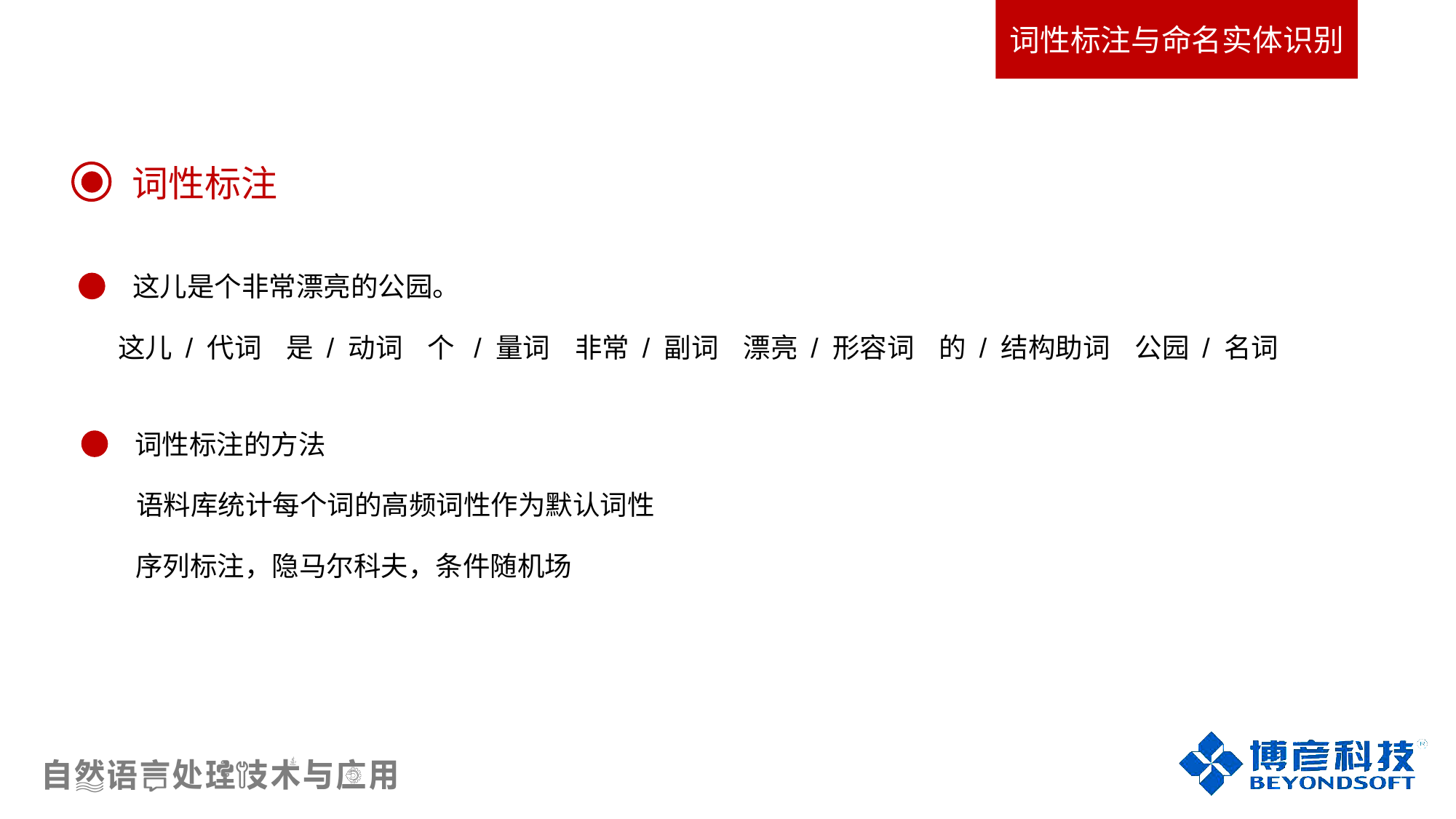

词性标注与命名实体识别
词性标注

这儿是个非常漂亮的公园。

这儿 / 代词    是 / 动词    个  / 量词    非常 / 副词    漂亮 / 形容词    的 / 结构助词    公园 / 名词
词性标注的方法

语料库统计每个词的高频词性作为默认词性
序列标注，隐马尔科夫，条件随机场